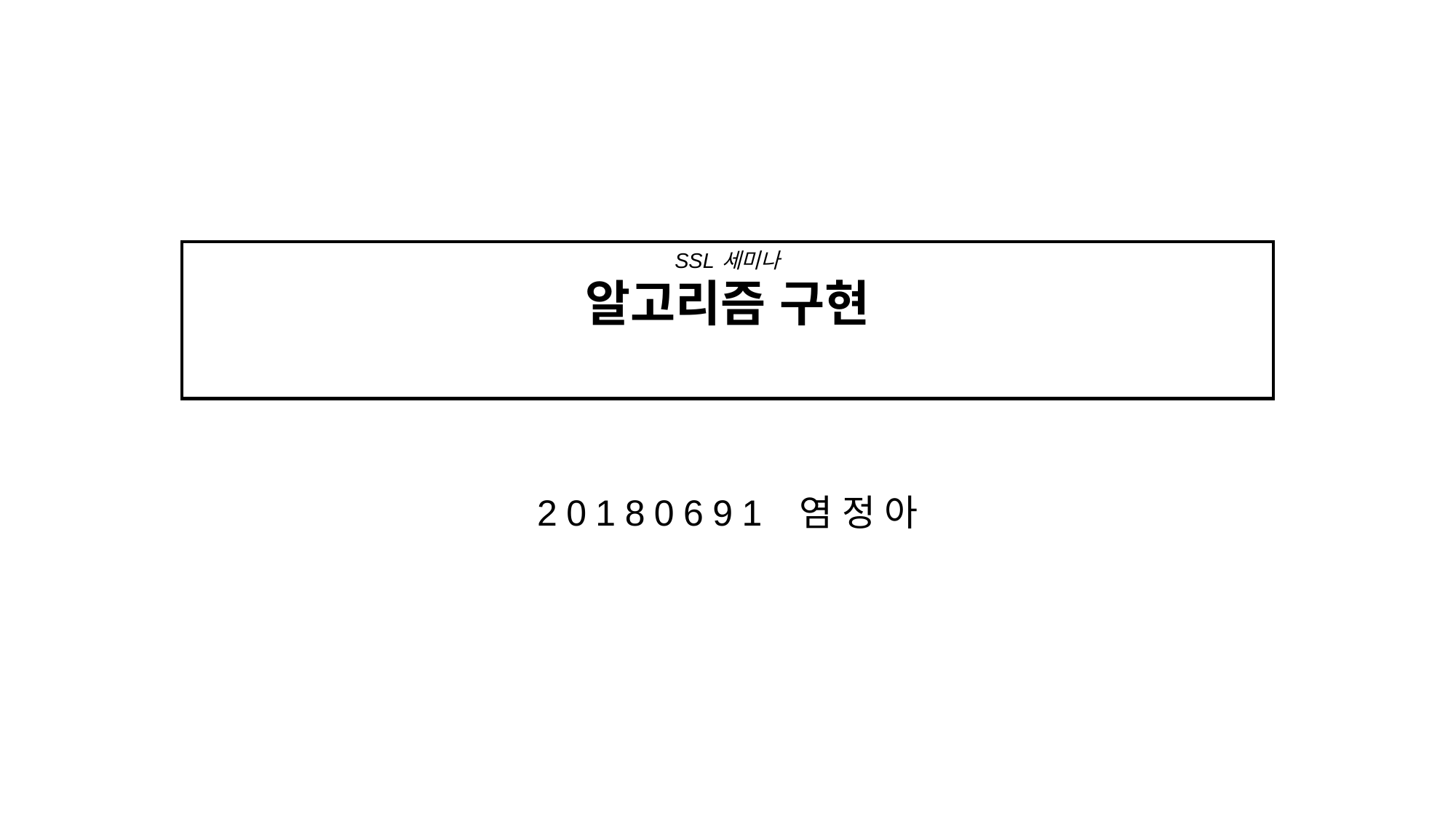

# SSL 세미나 알고리즘 구현
20180691 염정아